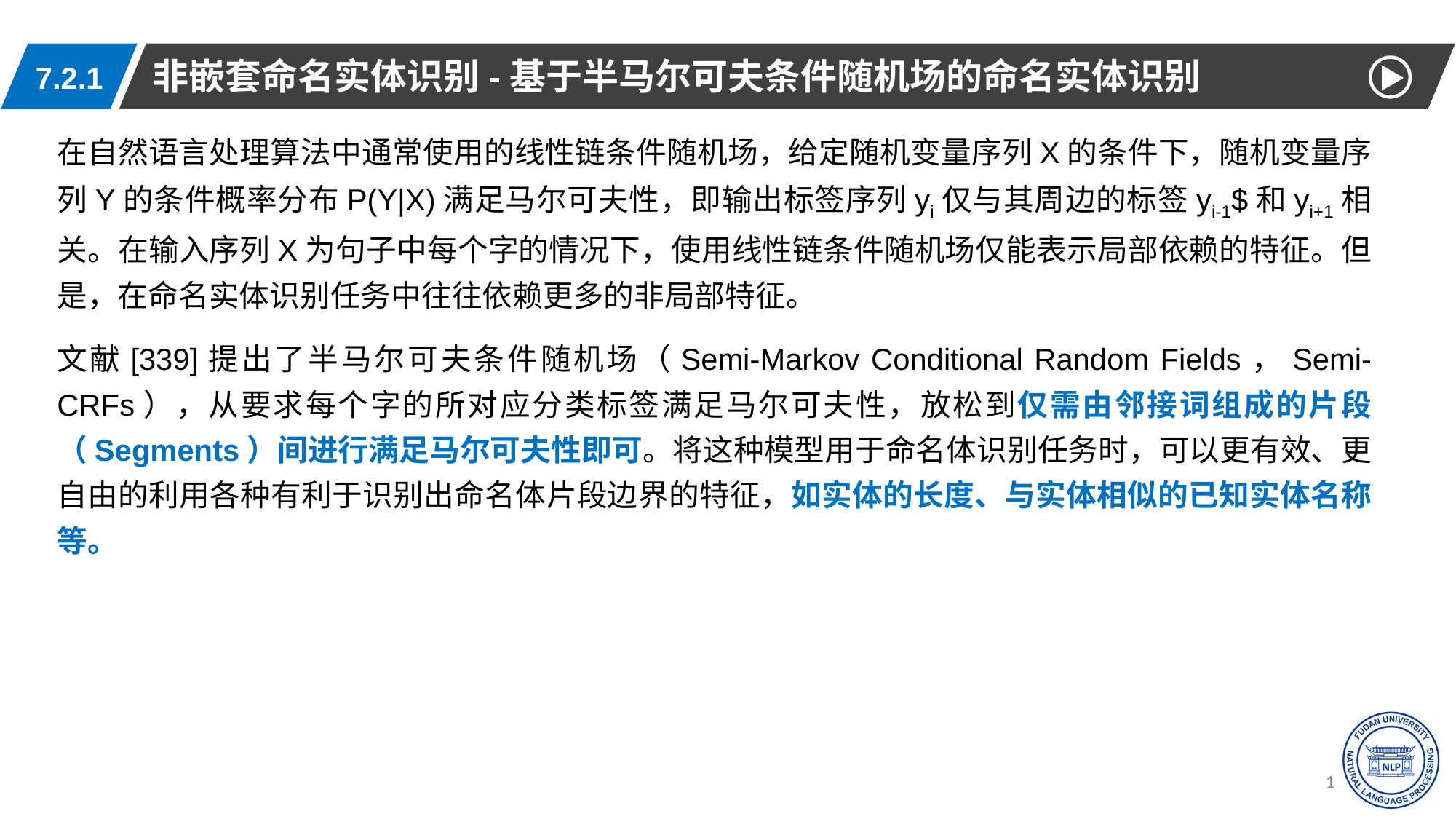

非嵌套命名实体识别-基于半马尔可夫条件随机场的命名实体识别
7.2.1

在自然语言处理算法中通常使用的线性链条件随机场，给定随机变量序列X的条件下，随机变量序列Y的条件概率分布P(Y|X)满足马尔可夫性，即输出标签序列yi仅与其周边的标签yi-1$和yi+1相关。在输入序列X为句子中每个字的情况下，使用线性链条件随机场仅能表示局部依赖的特征。但是，在命名实体识别任务中往往依赖更多的非局部特征。
文献[339]提出了半马尔可夫条件随机场（Semi-Markov Conditional Random Fields，Semi-CRFs），从要求每个字的所对应分类标签满足马尔可夫性，放松到仅需由邻接词组成的片段（Segments）间进行满足马尔可夫性即可。将这种模型用于命名体识别任务时，可以更有效、更自由的利用各种有利于识别出命名体片段边界的特征，如实体的长度、与实体相似的已知实体名称等。
15